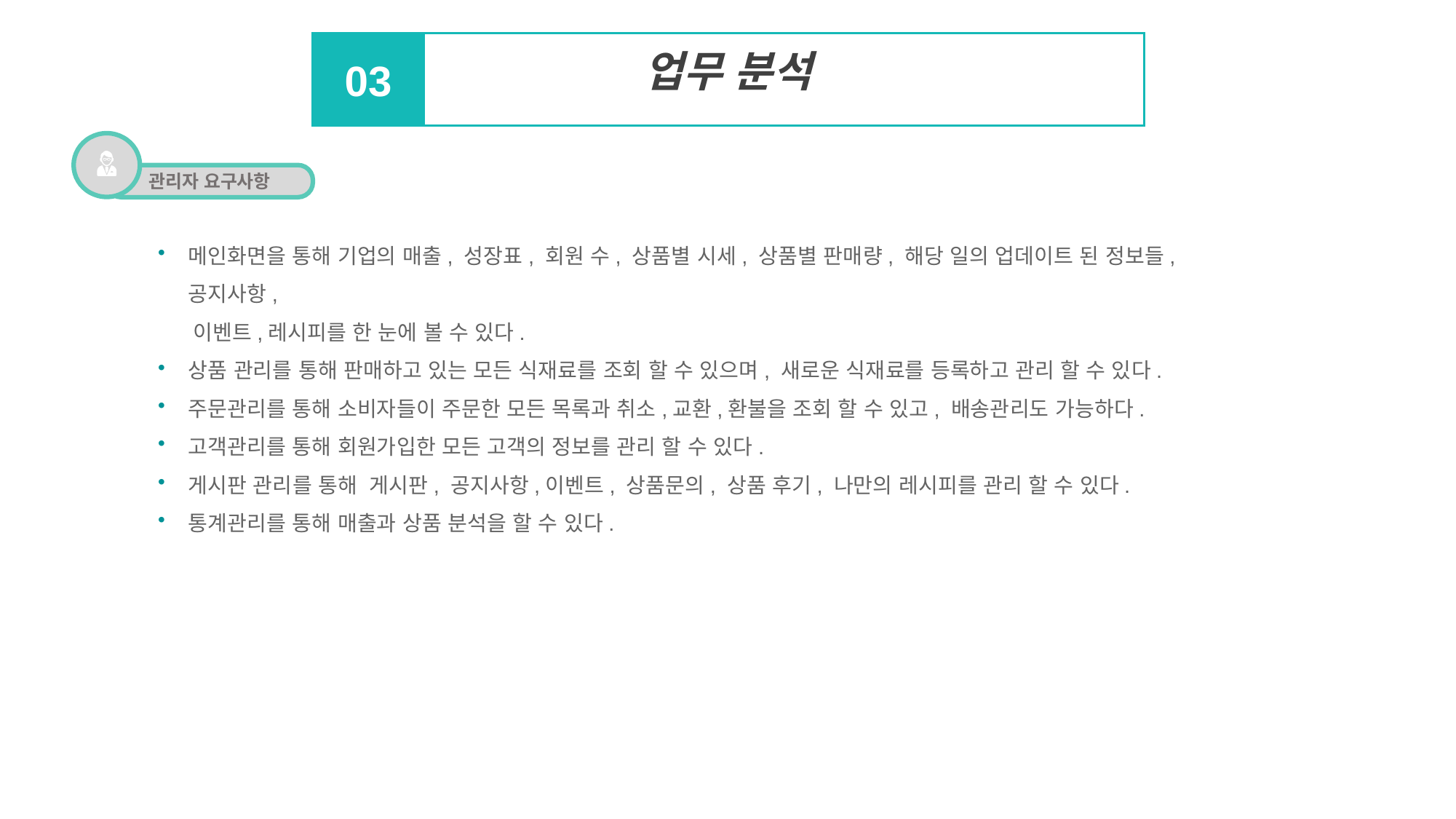

업무 분석

03

관리자 요구사항
메인화면을 통해 기업의 매출, 성장표, 회원 수, 상품별 시세, 상품별 판매량, 해당 일의 업데이트 된 정보들, 공지사항,
     이벤트,레시피를 한 눈에 볼 수 있다.
상품 관리를 통해 판매하고 있는 모든 식재료를 조회 할 수 있으며, 새로운 식재료를 등록하고 관리 할 수 있다.
주문관리를 통해 소비자들이 주문한 모든 목록과 취소,교환,환불을 조회 할 수 있고, 배송관리도 가능하다.
고객관리를 통해 회원가입한 모든 고객의 정보를 관리 할 수 있다.
게시판 관리를 통해  게시판, 공지사항,이벤트, 상품문의, 상품 후기, 나만의 레시피를 관리 할 수 있다.
통계관리를 통해 매출과 상품 분석을 할 수 있다.